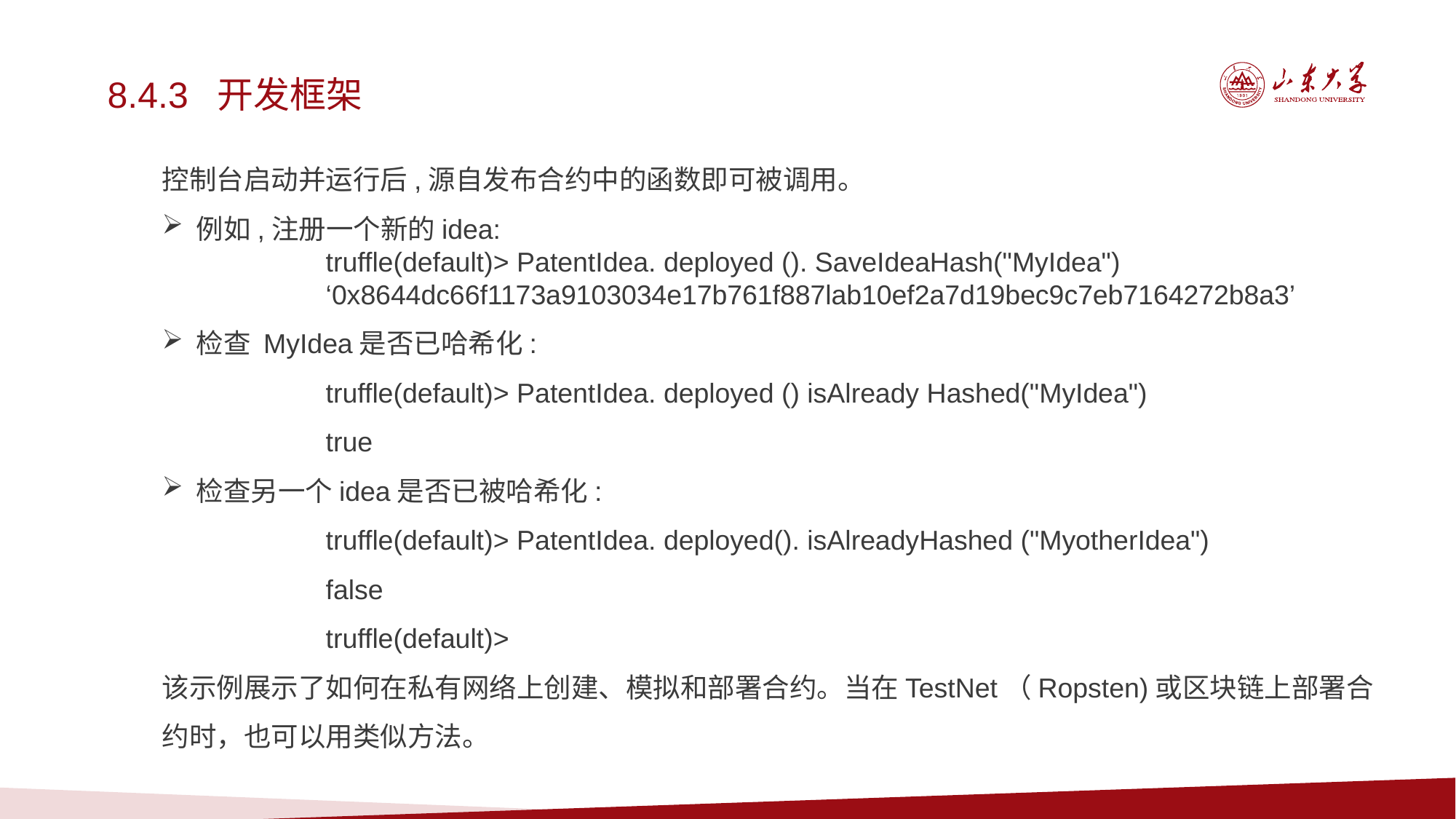

8.4.3  开发框架
控制台启动并运行后,源自发布合约中的函数即可被调用。
例如,注册一个新的idea:
truffle(default)> PatentIdea. deployed (). SaveIdeaHash("MyIdea")
‘0x8644dc66f1173a9103034e17b761f887lab10ef2a7d19bec9c7eb7164272b8a3’
检查 MyIdea是否已哈希化:
truffle(default)> PatentIdea. deployed () isAlready Hashed("MyIdea")
true
检查另一个idea是否已被哈希化:
truffle(default)> PatentIdea. deployed(). isAlreadyHashed ("MyotherIdea")
false
truffle(default)>
该示例展示了如何在私有网络上创建、模拟和部署合约。当在TestNet（Ropsten)或区块链上部署合约时，也可以用类似方法。